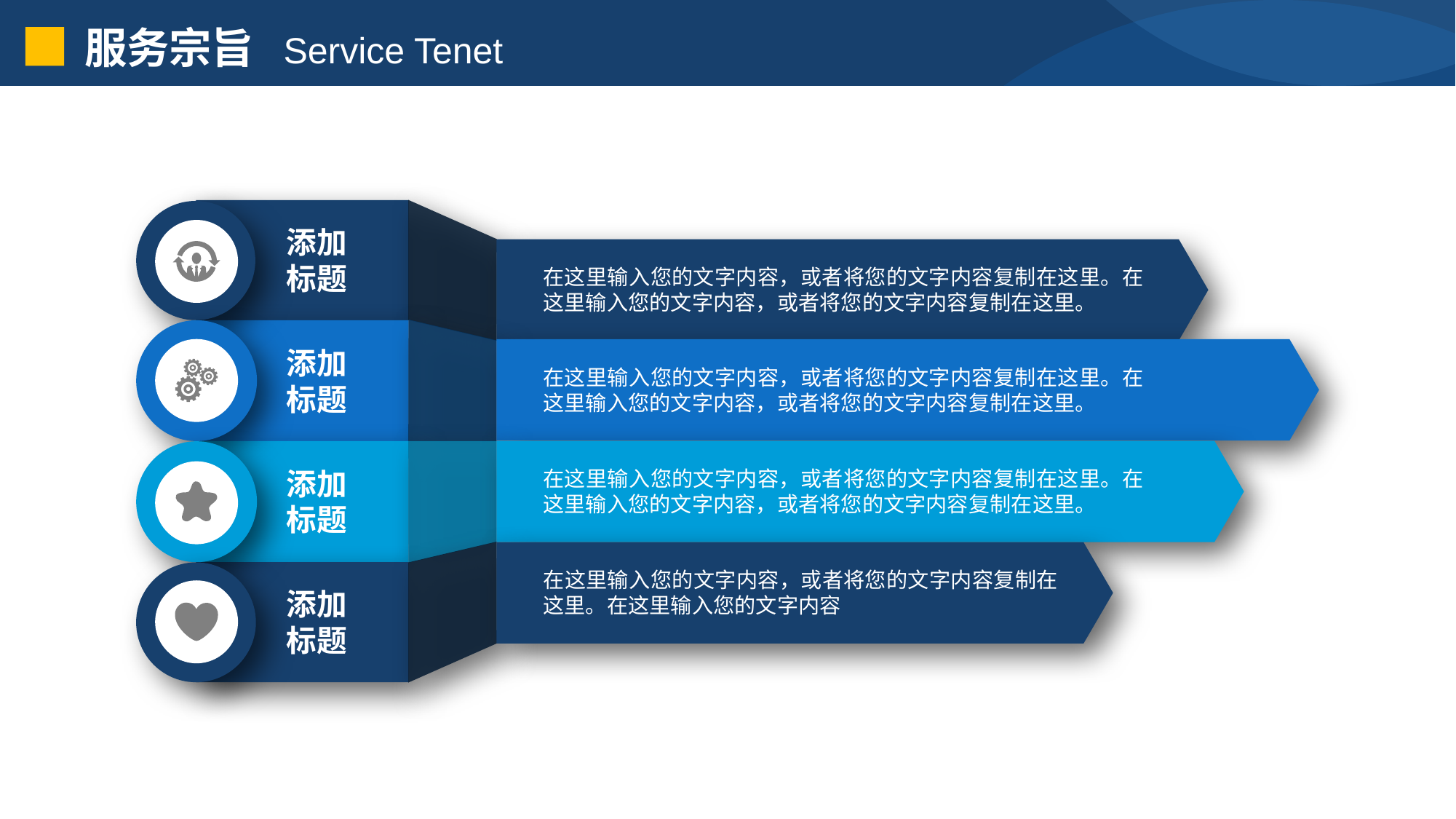

服务宗旨  Service Tenet

添加
标题

在这里输入您的文字内容，或者将您的文字内容复制在这里。在这里输入您的文字内容，或者将您的文字内容复制在这里。

添加
标题
在这里输入您的文字内容，或者将您的文字内容复制在这里。在这里输入您的文字内容，或者将您的文字内容复制在这里。

添加
标题
在这里输入您的文字内容，或者将您的文字内容复制在这里。在这里输入您的文字内容，或者将您的文字内容复制在这里。

在这里输入您的文字内容，或者将您的文字内容复制在这里。在这里输入您的文字内容

添加
标题